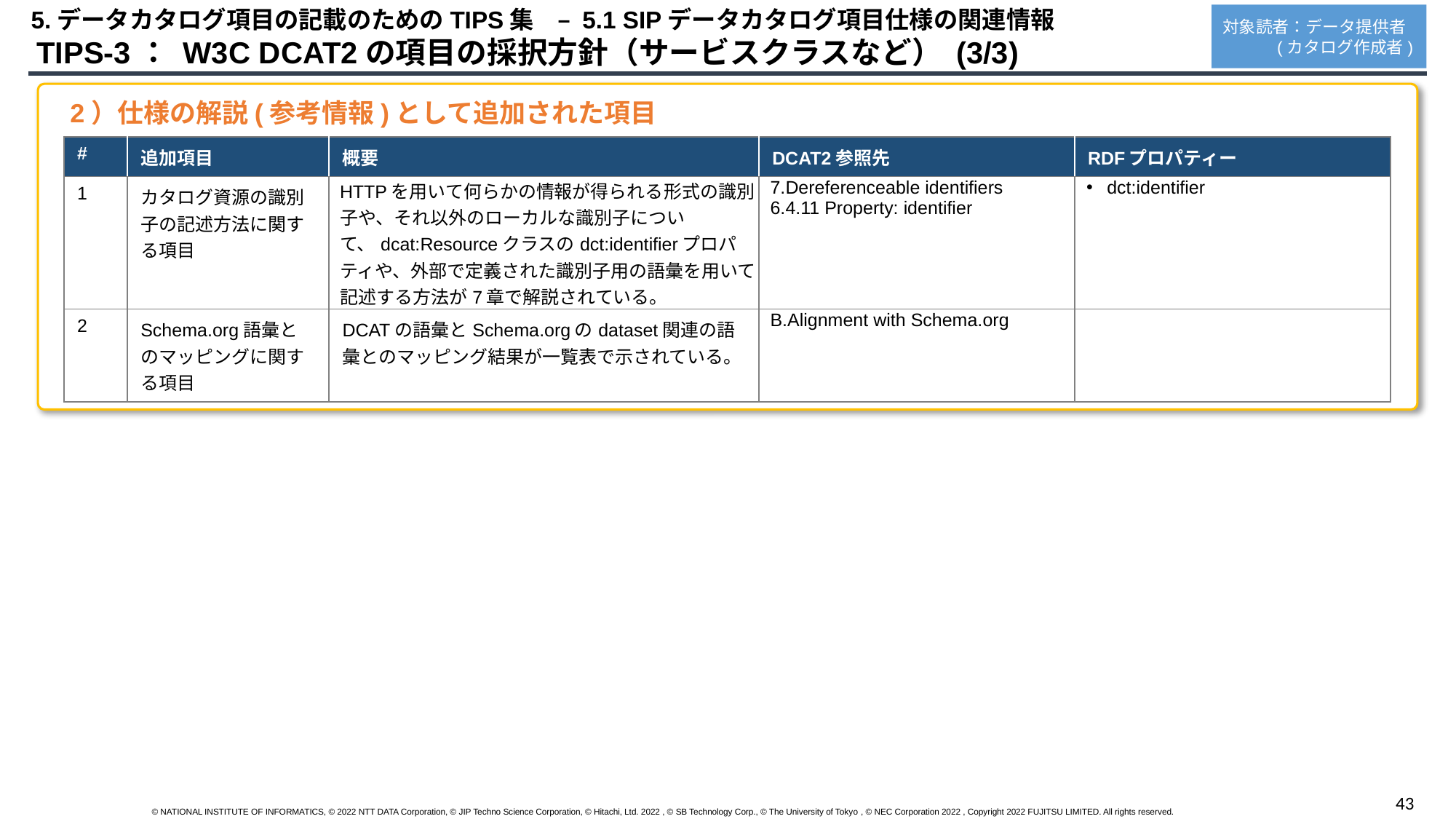

5.データカタログ項目の記載のためのTIPS集　– 5.1 SIPデータカタログ項目仕様の関連情報
対象読者：データ提供者
           (カタログ作成者)
 TIPS-3： W3C DCAT2の項目の採択方針（サービスクラスなど） (3/3)

2）仕様の解説(参考情報)として追加された項目
| # | 追加項目 | 概要 | DCAT2参照先 | RDFプロパティー |
| --- | --- | --- | --- | --- |
| 1 | カタログ資源の識別子の記述方法に関する項目 | HTTPを用いて何らかの情報が得られる形式の識別子や、それ以外のローカルな識別子について、dcat:Resourceクラスのdct:identifierプロパティや、外部で定義された識別子用の語彙を用いて記述する方法が7章で解説されている。 | 7.Dereferenceable identifiers 6.4.11 Property: identifier | dct:identifier |
| 2 | Schema.org語彙とのマッピングに関する項目 | DCATの語彙とSchema.orgのdataset関連の語彙とのマッピング結果が一覧表で示されている。 | B.Alignment with Schema.org |  |